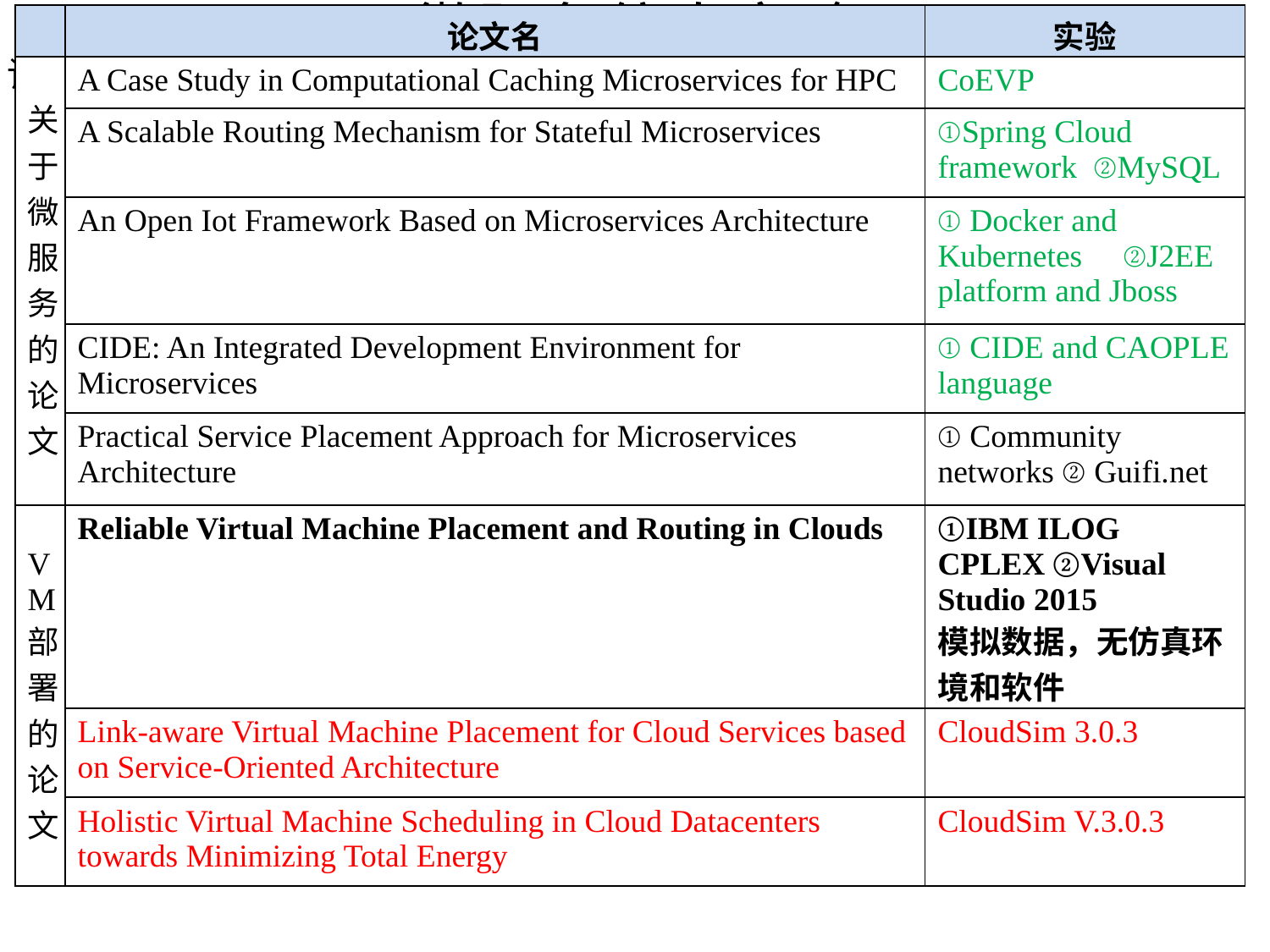

# 微服务仿真实验
|  | 论文名 | 实验 |
| --- | --- | --- |
| 关于微服务的论文 | A Case Study in Computational Caching Microservices for HPC | CoEVP |
|  | A Scalable Routing Mechanism for Stateful Microservices | ①Spring Cloud framework ②MySQL |
|  | An Open Iot Framework Based on Microservices Architecture | ① Docker and Kubernetes ②J2EE platform and Jboss |
|  | CIDE: An Integrated Development Environment for Microservices | ① CIDE and CAOPLE language |
|  | Practical Service Placement Approach for Microservices Architecture | ① Community networks ② Guifi.net |
| VM部署 的论文 | Reliable Virtual Machine Placement and Routing in Clouds | ①IBM ILOG CPLEX ②Visual Studio 2015 模拟数据，无仿真环境和软件 |
|  | Link-aware Virtual Machine Placement for Cloud Services based on Service-Oriented Architecture | CloudSim 3.0.3 |
|  | Holistic Virtual Machine Scheduling in Cloud Datacenters towards Minimizing Total Energy | CloudSim V.3.0.3 |
论文中的实验：